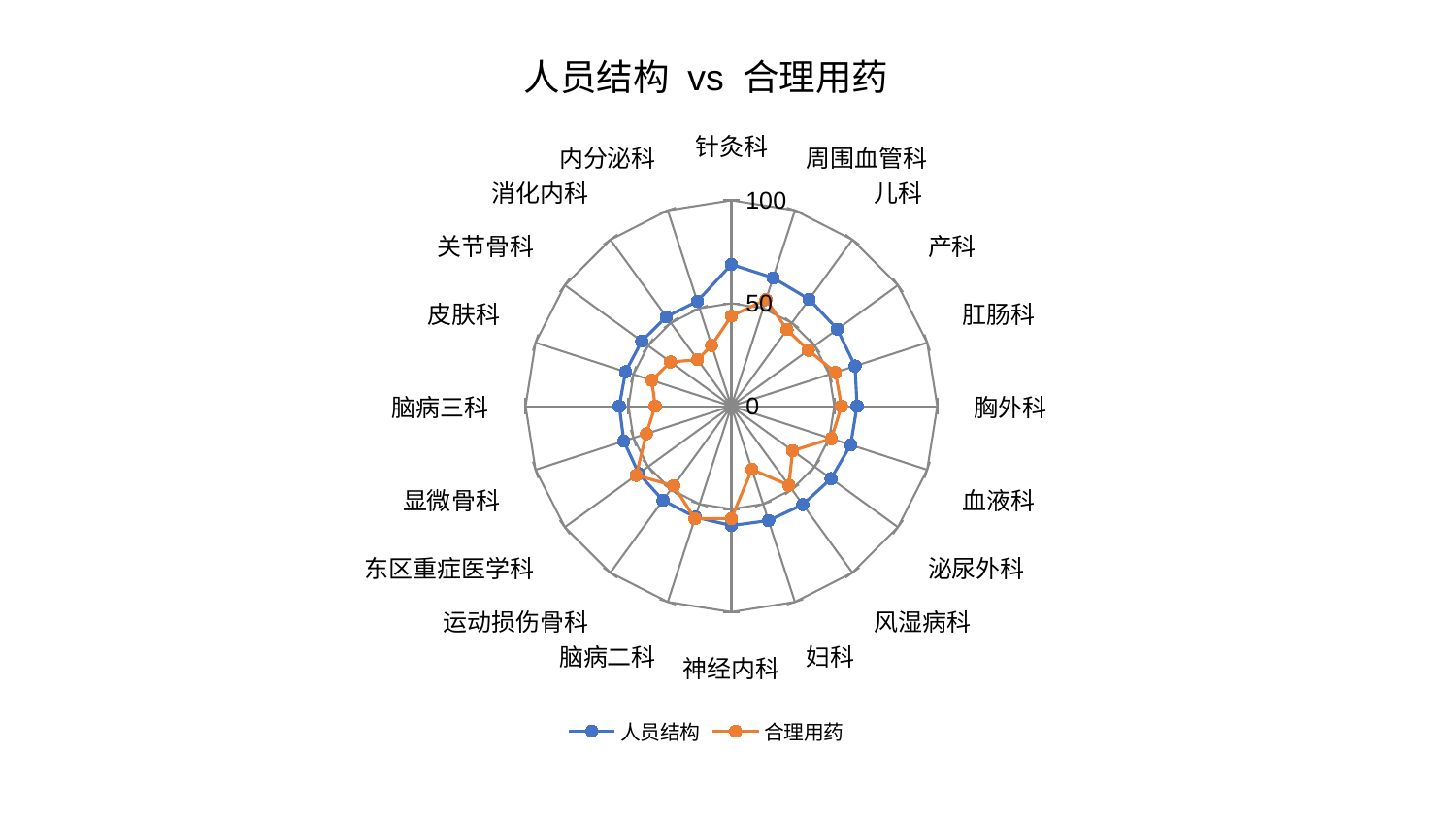

### Chart: 人员结构 vs 合理用药

| Category | 人员结构 | 合理用药 |
|---|---|---|
| 针灸科 | 68.84838999472922 | 43.80106849922212 |
| 周围血管科 | 65.57949100542523 | 54.43335165686502 |
| 儿科 | 64.26483771475763 | 45.97997569368683 |
| 产科 | 63.65471028787991 | 46.239229620633935 |
| 肛肠科 | 63.164174877567085 | 53.14737011409985 |
| 胸外科 | 61.05209818111784 | 53.48646078116932 |
| 血液科 | 60.90835740435315 | 51.10671617785982 |
| 泌尿外科 | 59.84717535681124 | 36.79760469358307 |
| 风湿病科 | 59.05211198162183 | 47.49274108124108 |
| 妇科 | 58.44455005050135 | 32.312104527365086 |
| 神经内科 | 57.99341502875526 | 54.58055185314215 |
| 脑病二科 | 56.69461773715861 | 57.439067407476145 |
| 运动损伤骨科 | 56.53139564644016 | 47.74216223936582 |
| 东区重症医学科 | 55.649271777410746 | 57.14176278521814 |
| 显微骨科 | 54.93028333648826 | 43.448782552421214 |
| 脑病三科 | 54.44665752949831 | 37.008192636167244 |
| 皮肤科 | 54.0771090299728 | 40.63268055138522 |
| 关节骨科 | 53.81178893275821 | 36.5340695063253 |
| 消化内科 | 53.688533474259906 | 27.925577162284377 |
| 内分泌科 | 53.59913096327622 | 31.08094958317828 |
94